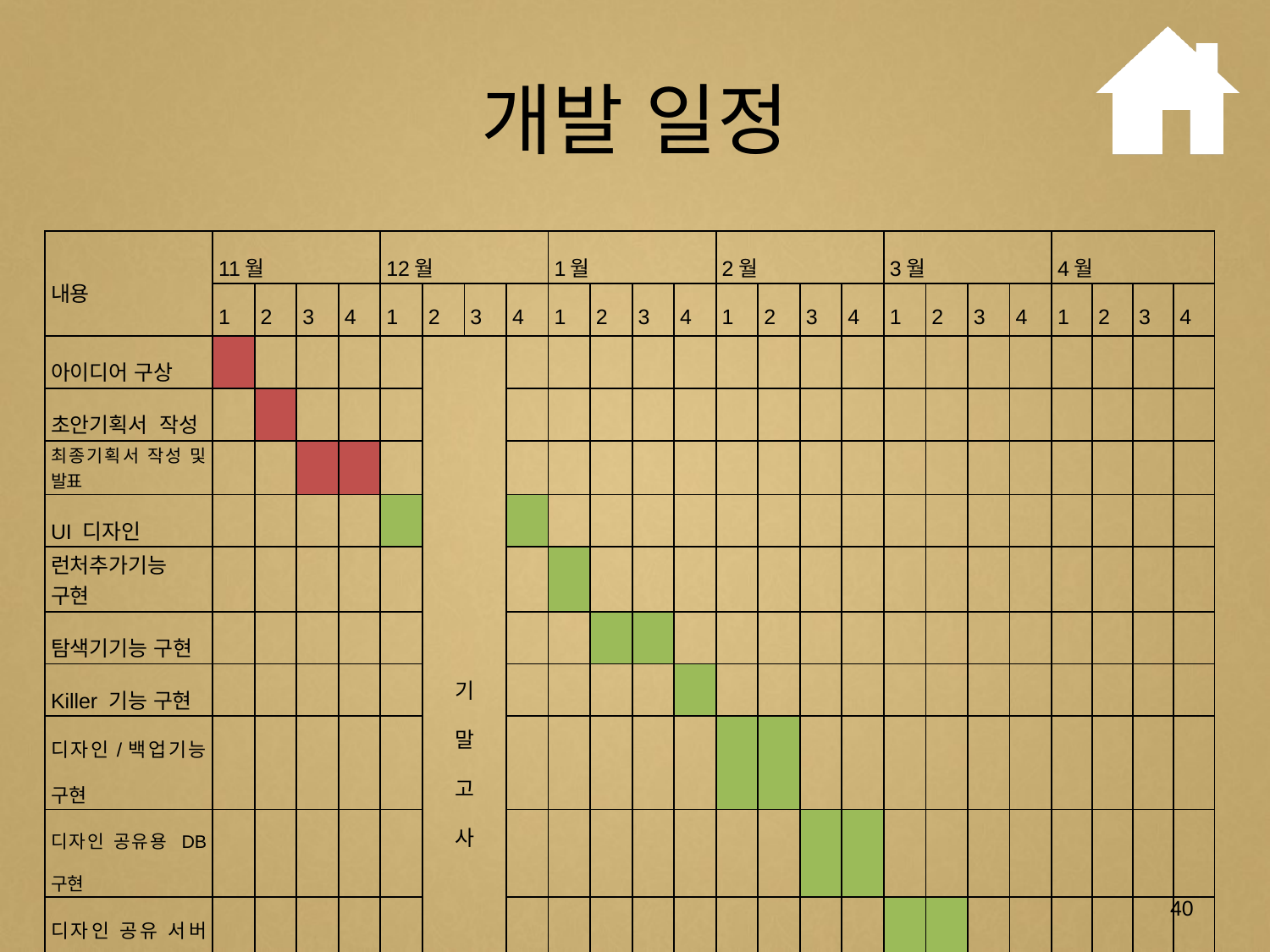

# 개발 일정
| 내용 | 11월 |  |  |  | 12월 |  |  |  | 1월 |  |  |  | 2월 |  |  |  | 3월 |  |  |  | 4월 |  |  |  |
| --- | --- | --- | --- | --- | --- | --- | --- | --- | --- | --- | --- | --- | --- | --- | --- | --- | --- | --- | --- | --- | --- | --- | --- | --- |
|  | 1 | 2 | 3 | 4 | 1 | 2 | 3 | 4 | 1 | 2 | 3 | 4 | 1 | 2 | 3 | 4 | 1 | 2 | 3 | 4 | 1 | 2 | 3 | 4 |
| 아이디어 구상 |  |  |  |  |  | 기 말 고 사 |  |  |  |  |  |  |  |  |  |  |  |  |  |  |  |  |  |  |
| 초안기획서 작성 |  |  |  |  |  |  |  |  |  |  |  |  |  |  |  |  |  |  |  |  |  |  |  |  |
| 최종기획서 작성 및 발표 |  |  |  |  |  |  |  |  |  |  |  |  |  |  |  |  |  |  |  |  |  |  |  |  |
| UI 디자인 |  |  |  |  |  |  |  |  |  |  |  |  |  |  |  |  |  |  |  |  |  |  |  |  |
| 런처추가기능 구현 |  |  |  |  |  |  |  |  |  |  |  |  |  |  |  |  |  |  |  |  |  |  |  |  |
| 탐색기기능 구현 |  |  |  |  |  |  |  |  |  |  |  |  |  |  |  |  |  |  |  |  |  |  |  |  |
| Killer 기능 구현 |  |  |  |  |  |  |  |  |  |  |  |  |  |  |  |  |  |  |  |  |  |  |  |  |
| 디자인/백업기능 구현 |  |  |  |  |  |  |  |  |  |  |  |  |  |  |  |  |  |  |  |  |  |  |  |  |
| 디자인 공유용 DB 구현 |  |  |  |  |  |  |  |  |  |  |  |  |  |  |  |  |  |  |  |  |  |  |  |  |
| 디자인 공유 서버 구현 |  |  |  |  |  |  |  |  |  |  |  |  |  |  |  |  |  |  |  |  |  |  |  |  |
| 노크온/노크코드기능 구현 |  |  |  |  |  |  |  |  |  |  |  |  |  |  |  |  |  |  |  |  |  |  |  |  |
| 수정 및 보완 |  |  |  |  |  |  |  |  |  |  |  |  |  |  |  |  |  |  |  |  |  |  |  |  |
| 버그 수정 및 완성 |  |  |  |  |  |  |  |  |  |  |  |  |  |  |  |  |  |  |  |  |  |  |  |  |
40